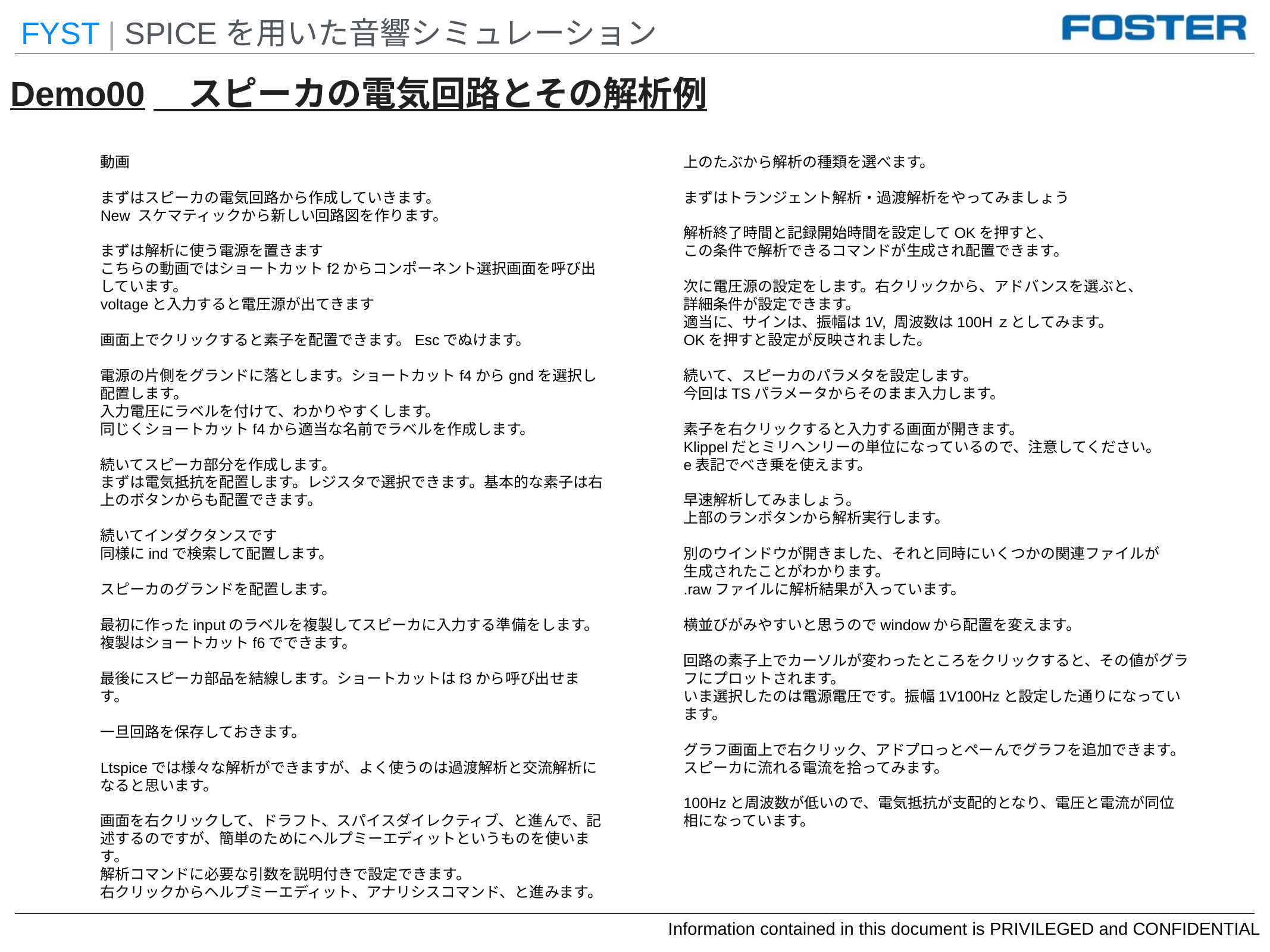

FYST | SPICEを用いた音響シミュレーション
Demo00　スピーカの電気回路とその解析例
動画

まずはスピーカの電気回路から作成していきます。
New スケマティックから新しい回路図を作ります。

まずは解析に使う電源を置きます
こちらの動画ではショートカットf2からコンポーネント選択画面を呼び出しています。
voltageと入力すると電圧源が出てきます

画面上でクリックすると素子を配置できます。Escでぬけます。

電源の片側をグランドに落とします。ショートカットf4からgndを選択し配置します。
入力電圧にラベルを付けて、わかりやすくします。
同じくショートカットf4から適当な名前でラベルを作成します。

続いてスピーカ部分を作成します。
まずは電気抵抗を配置します。レジスタで選択できます。基本的な素子は右上のボタンからも配置できます。

続いてインダクタンスです
同様にindで検索して配置します。

スピーカのグランドを配置します。

最初に作ったinputのラベルを複製してスピーカに入力する準備をします。
複製はショートカットf6でできます。

最後にスピーカ部品を結線します。ショートカットはf3から呼び出せます。

一旦回路を保存しておきます。

Ltspiceでは様々な解析ができますが、よく使うのは過渡解析と交流解析になると思います。

画面を右クリックして、ドラフト、スパイスダイレクティブ、と進んで、記述するのですが、簡単のためにヘルプミーエディットというものを使います。
解析コマンドに必要な引数を説明付きで設定できます。
右クリックからヘルプミーエディット、アナリシスコマンド、と進みます。
上のたぶから解析の種類を選べます。

まずはトランジェント解析・過渡解析をやってみましょう

解析終了時間と記録開始時間を設定してOKを押すと、
この条件で解析できるコマンドが生成され配置できます。

次に電圧源の設定をします。右クリックから、アドバンスを選ぶと、
詳細条件が設定できます。
適当に、サインは、振幅は1V, 周波数は100Hｚとしてみます。
OKを押すと設定が反映されました。

続いて、スピーカのパラメタを設定します。
今回はTSパラメータからそのまま入力します。

素子を右クリックすると入力する画面が開きます。
Klippelだとミリヘンリーの単位になっているので、注意してください。
e表記でべき乗を使えます。

早速解析してみましょう。
上部のランボタンから解析実行します。

別のウインドウが開きました、それと同時にいくつかの関連ファイルが
生成されたことがわかります。
.rawファイルに解析結果が入っています。

横並びがみやすいと思うのでwindowから配置を変えます。

回路の素子上でカーソルが変わったところをクリックすると、その値がグラフにプロットされます。
いま選択したのは電源電圧です。振幅1V100Hzと設定した通りになっています。

グラフ画面上で右クリック、アドプロっとぺーんでグラフを追加できます。
スピーカに流れる電流を拾ってみます。

100Hzと周波数が低いので、電気抵抗が支配的となり、電圧と電流が同位相になっています。